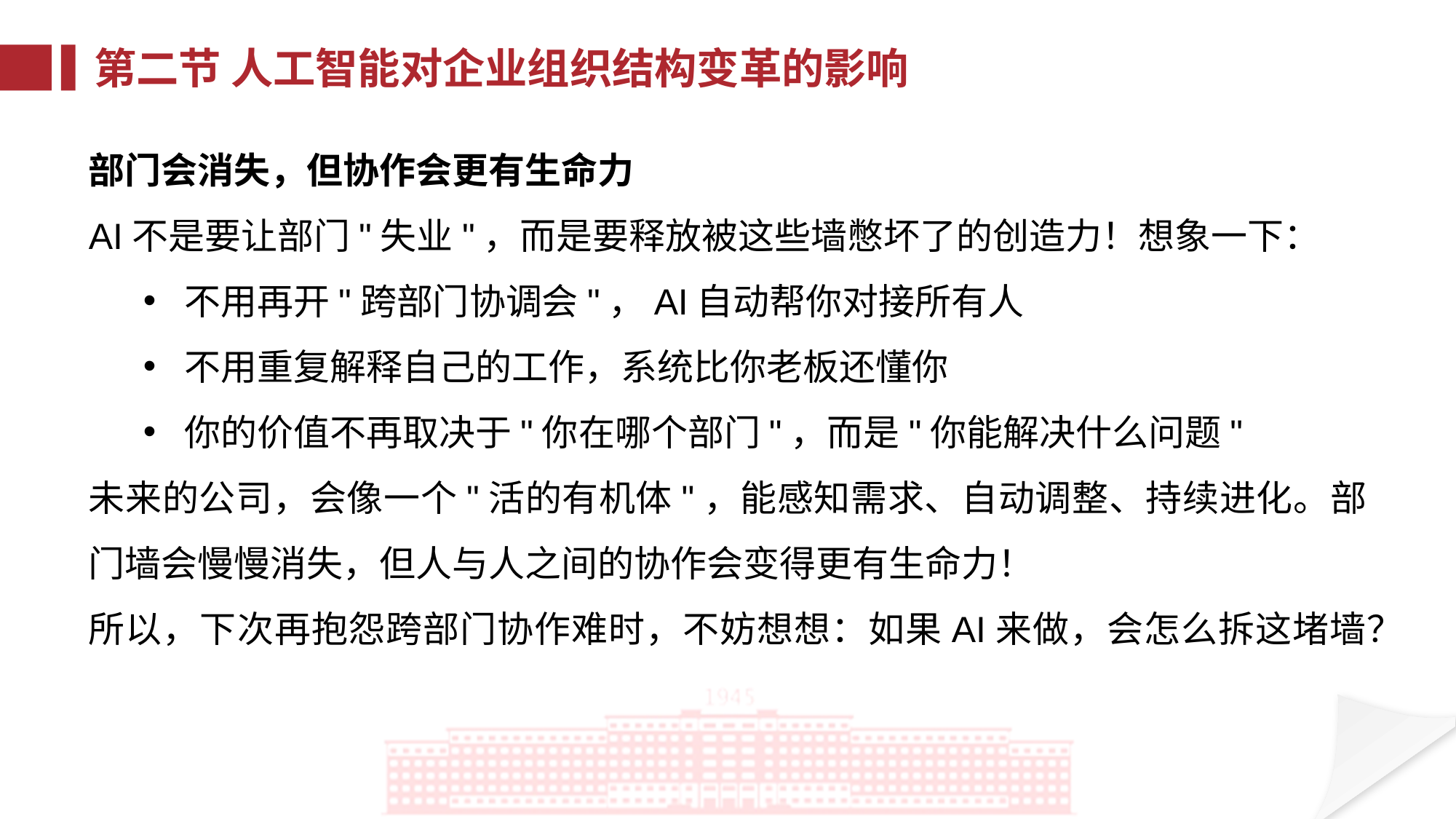

第二节 人工智能对企业组织结构变革的影响
部门会消失，但协作会更有生命力
AI不是要让部门"失业"，而是要释放被这些墙憋坏了的创造力！想象一下：
不用再开"跨部门协调会"，AI自动帮你对接所有人
不用重复解释自己的工作，系统比你老板还懂你
你的价值不再取决于"你在哪个部门"，而是"你能解决什么问题"
未来的公司，会像一个"活的有机体"，能感知需求、自动调整、持续进化。部门墙会慢慢消失，但人与人之间的协作会变得更有生命力！
所以，下次再抱怨跨部门协作难时，不妨想想：如果AI来做，会怎么拆这堵墙？